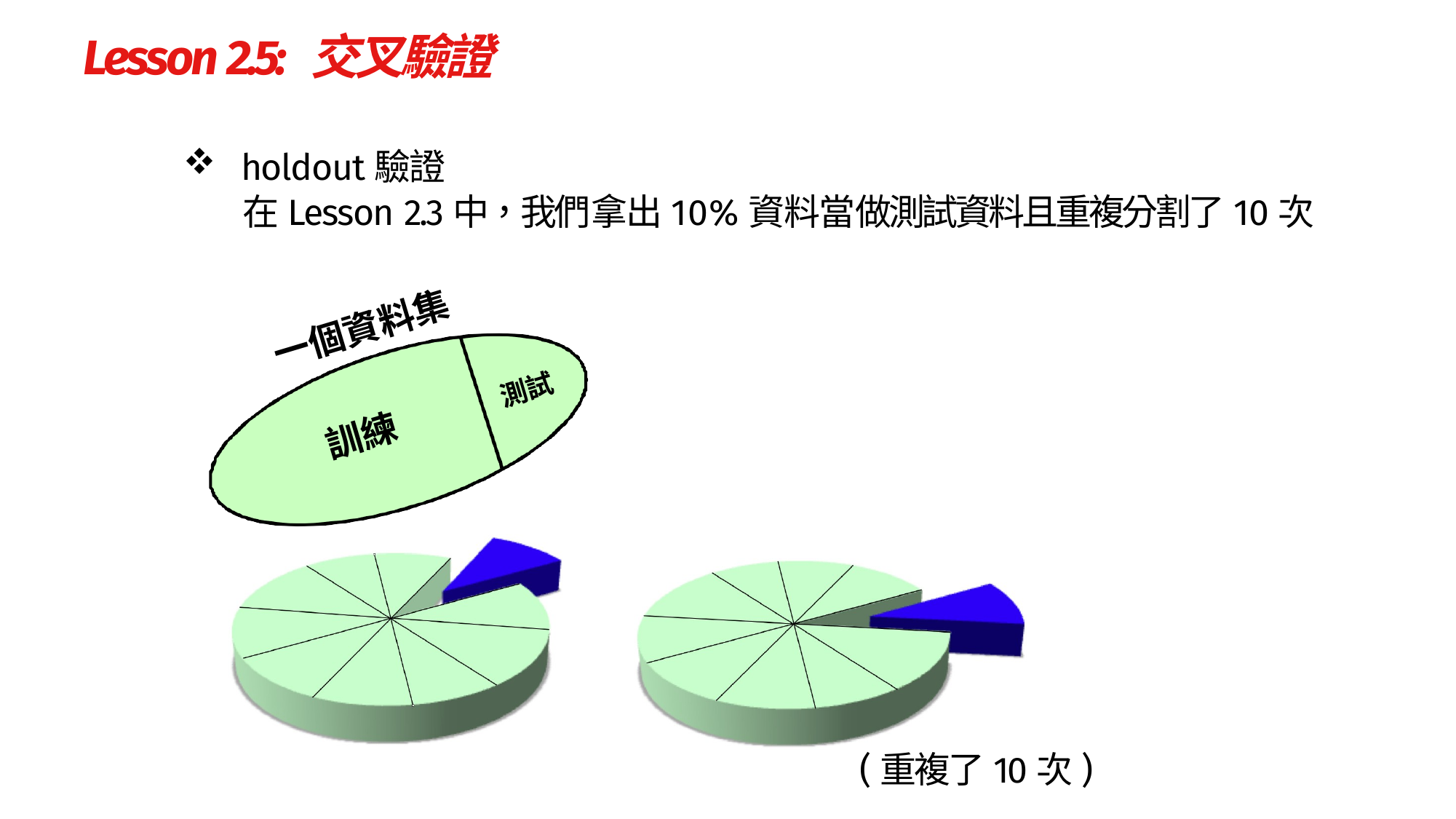

# Lesson 2.5: 交叉驗證
holdout驗證
	在Lesson 2.3中，我們拿出10%資料當做測試資料且重複分割了10次

一個資料集
測試
訓練

(重複了10次)